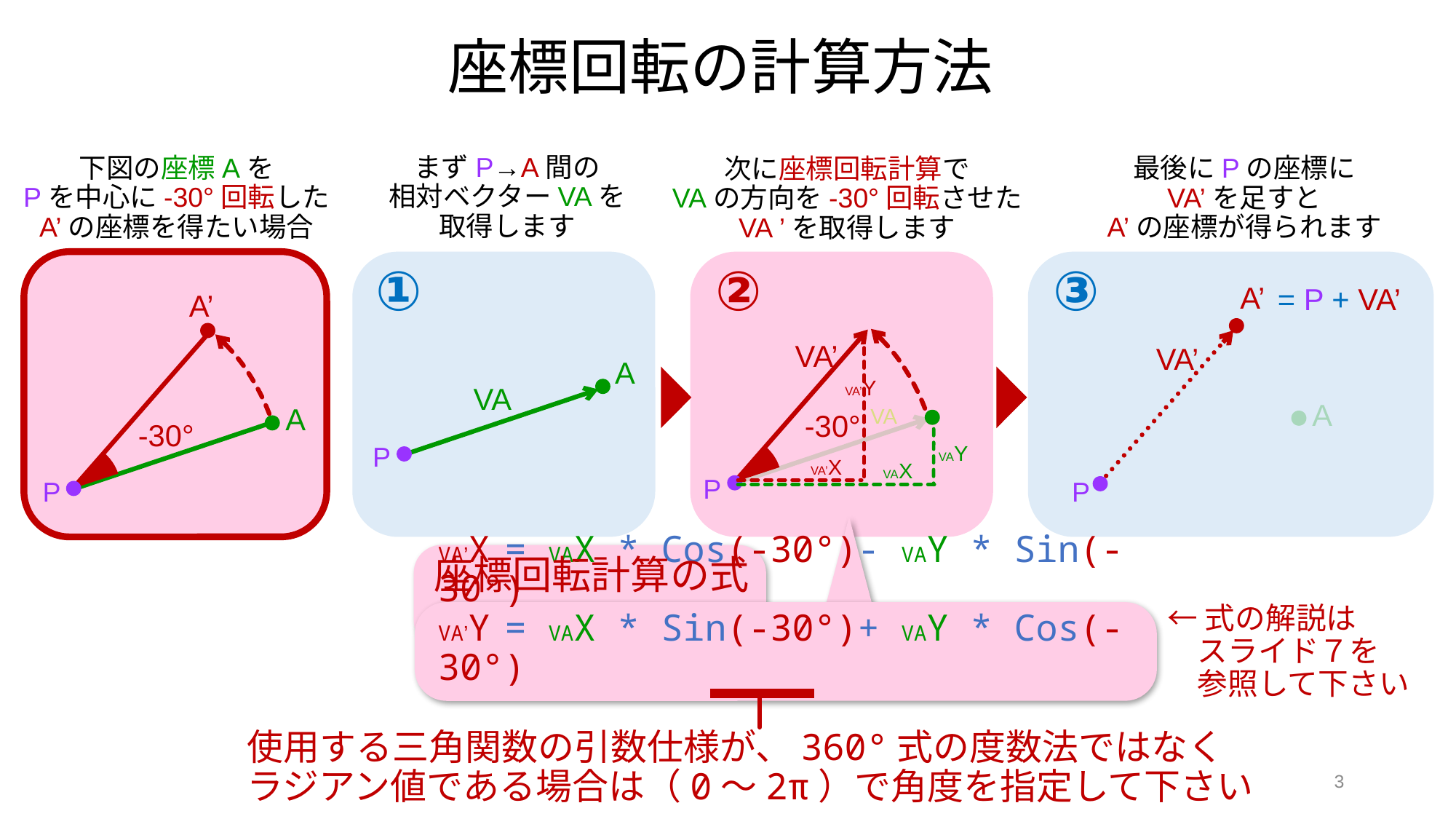

座標回転の計算方法
次に座標回転計算で
VAの方向を-30°回転させた
VA ’を取得します
最後にPの座標に
VA’を足すと
A’の座標が得られます
下図の座標Aを
Pを中心に-30°回転した
A’の座標を得たい場合

A’

A

-30°

P
まずP→A間の
相対ベクターVAを
取得します
A

P
VA

VA’
VA’Y
-30°

VAY

VA’X
VAX
P
①
②
③
A’
= P + VA’

A

VA’

VA
P

座標回転計算の式

←式の解説は
　スライド７を
　参照して下さい

VA’X = VAX * Cos(-30°)- VAY * Sin(-30°)
VA’Y = VAX * Sin(-30°)+ VAY * Cos(-30°)

使用する三角関数の引数仕様が、360°式の度数法ではなく
ラジアン値である場合は（0～2π）で角度を指定して下さい
3